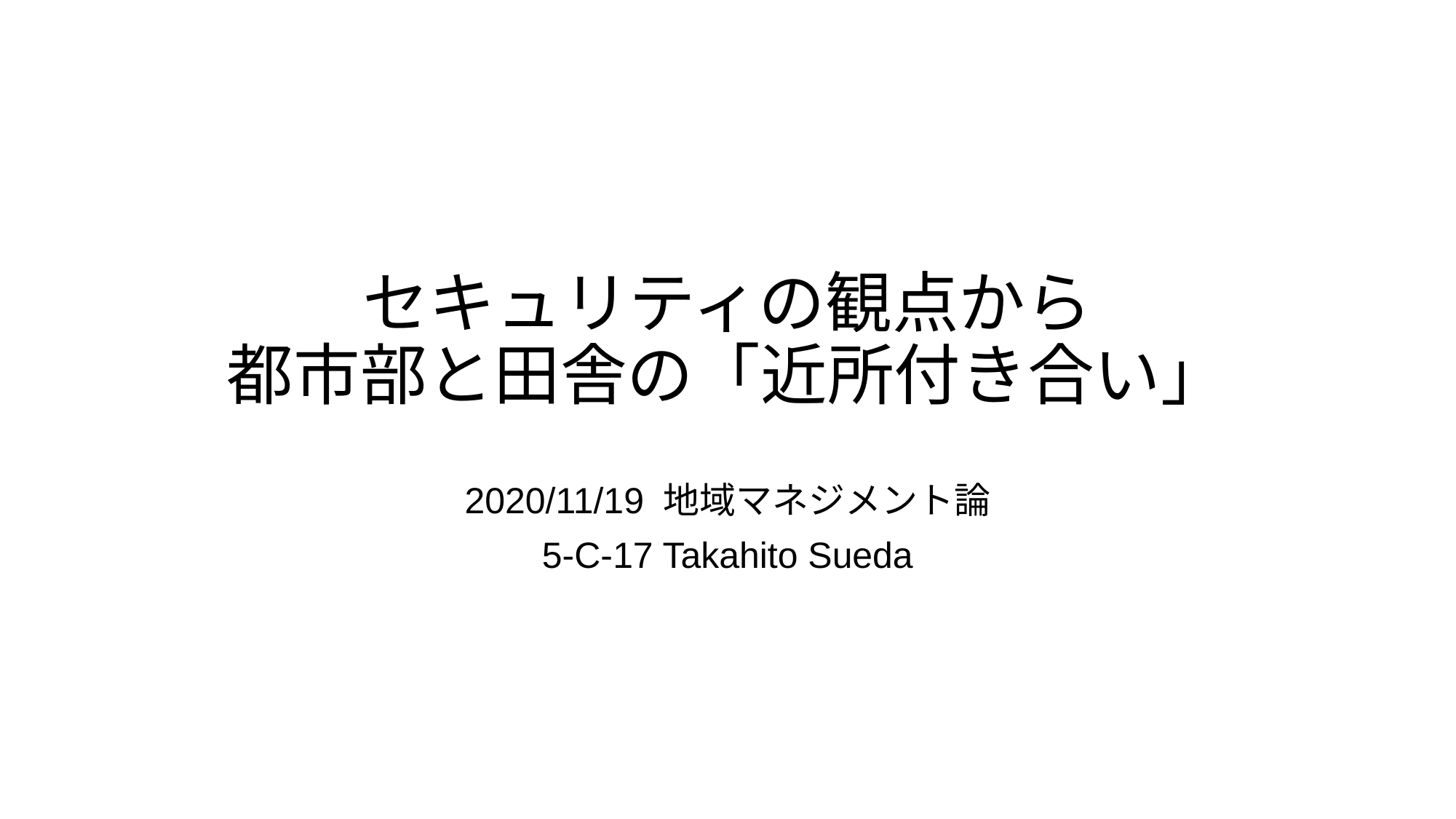

# セキュリティの観点から 都市部と田舎の「近所付き合い」
2020/11/19 地域マネジメント論
5-C-17 Takahito Sueda